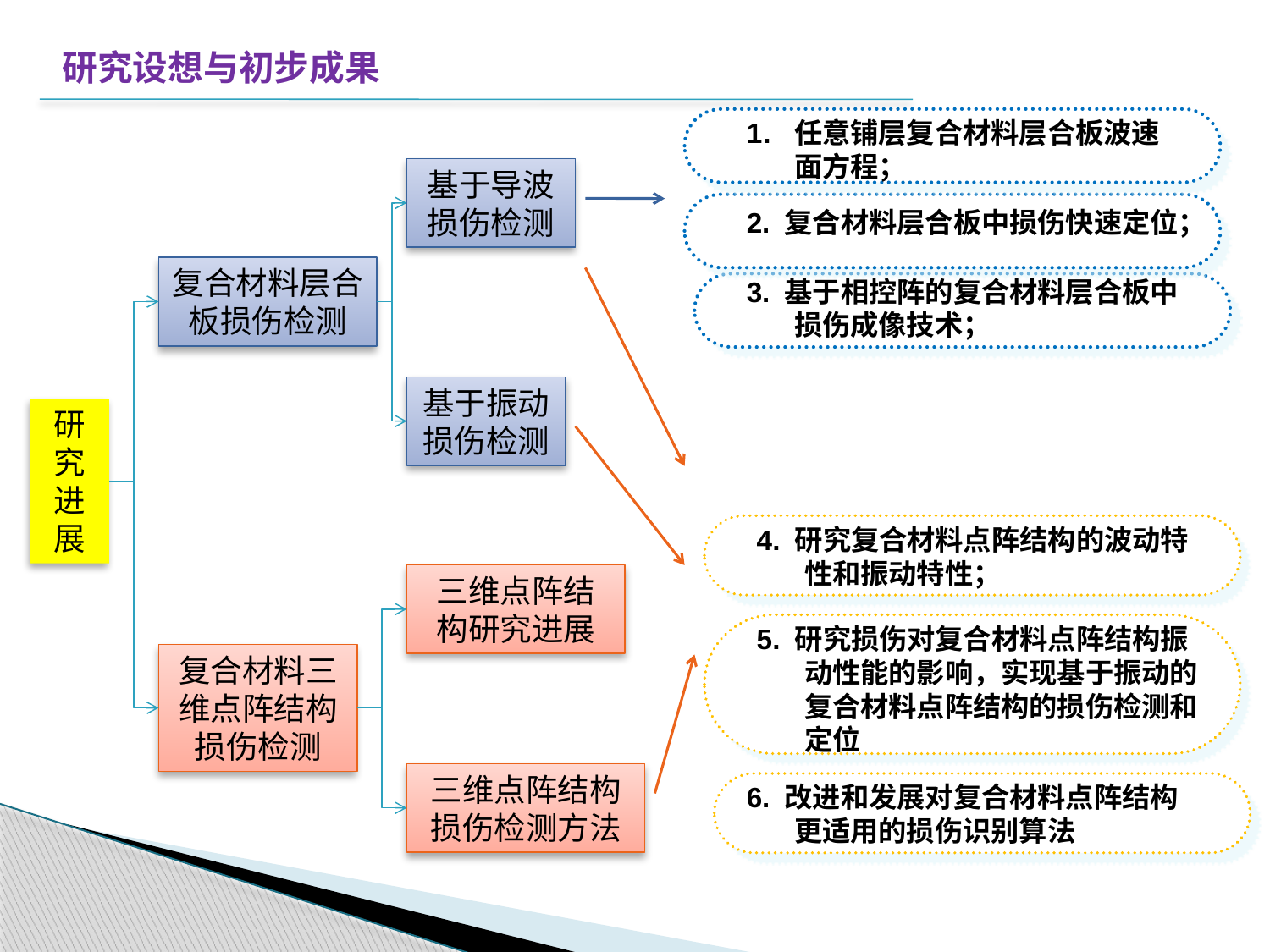

研究设想与初步成果

任意铺层复合材料层合板波速面方程；
基于导波损伤检测

2. 复合材料层合板中损伤快速定位；
复合材料层合板损伤检测
3. 基于相控阵的复合材料层合板中损伤成像技术；

基于振动损伤检测
研
究
进
展

4. 研究复合材料点阵结构的波动特性和振动特性；
三维点阵结
构研究进展

5. 研究损伤对复合材料点阵结构振动性能的影响，实现基于振动的复合材料点阵结构的损伤检测和定位
复合材料三维点阵结构损伤检测
三维点阵结构损伤检测方法

6. 改进和发展对复合材料点阵结构更适用的损伤识别算法